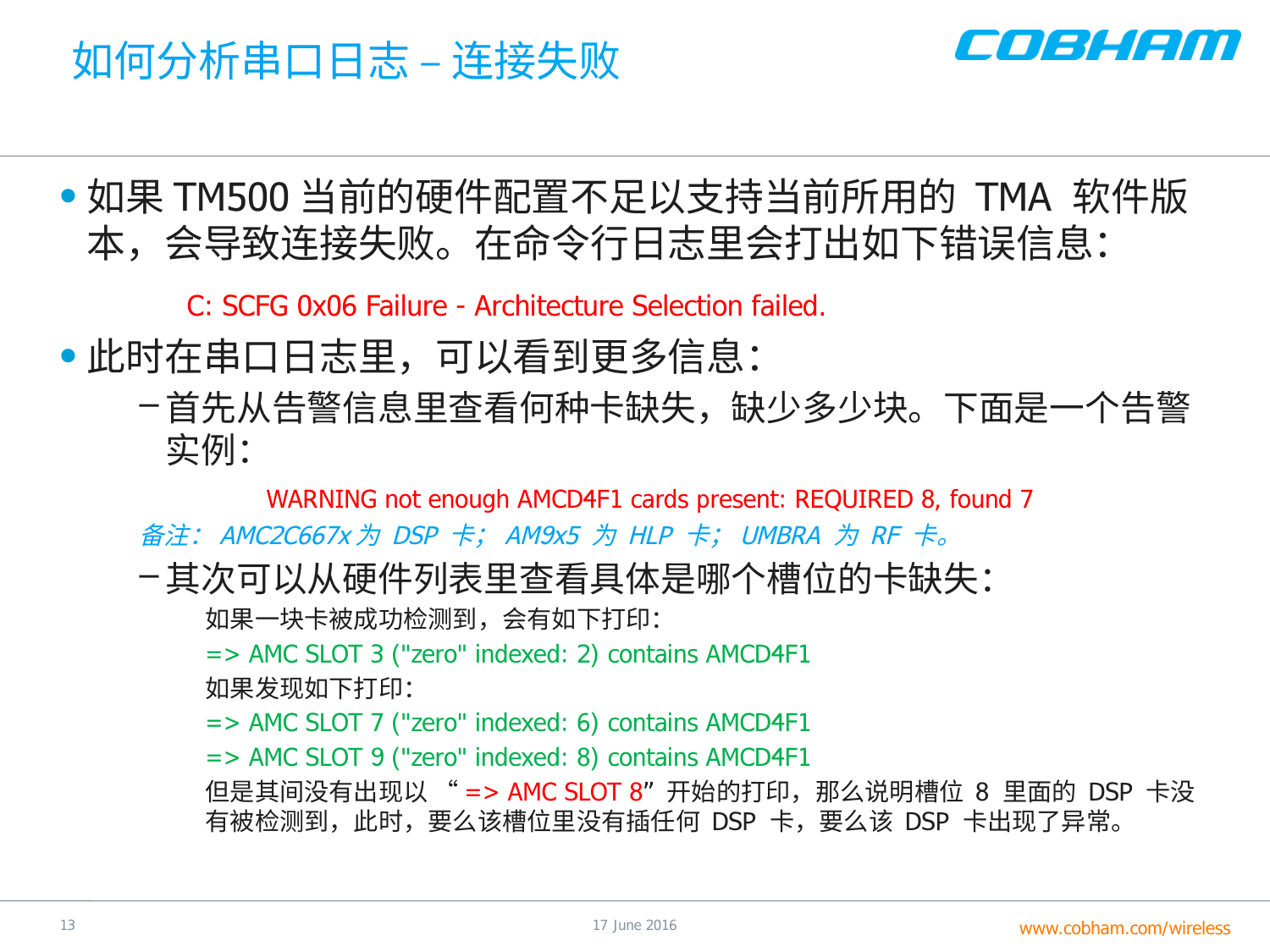

# 如何分析串口日志 – 连接失败

如果TM500当前的硬件配置不足以支持当前所用的 TMA 软件版本，会导致连接失败。在命令行日志里会打出如下错误信息：
	C: SCFG 0x06 Failure - Architecture Selection failed.
此时在串口日志里，可以看到更多信息：
首先从告警信息里查看何种卡缺失，缺少多少块。下面是一个告警实例：
	WARNING not enough AMCD4F1 cards present: REQUIRED 8, found 7
备注：AMC2C667x为 DSP 卡；AM9x5 为 HLP 卡；UMBRA 为 RF 卡。
其次可以从硬件列表里查看具体是哪个槽位的卡缺失：
如果一块卡被成功检测到，会有如下打印：
=> AMC SLOT 3 ("zero" indexed: 2) contains AMCD4F1
如果发现如下打印：
=> AMC SLOT 7 ("zero" indexed: 6) contains AMCD4F1
=> AMC SLOT 9 ("zero" indexed: 8) contains AMCD4F1
但是其间没有出现以 “=> AMC SLOT 8” 开始的打印，那么说明槽位 8 里面的 DSP 卡没有被检测到，此时，要么该槽位里没有插任何 DSP 卡，要么该 DSP 卡出现了异常。
13
17 June 2016